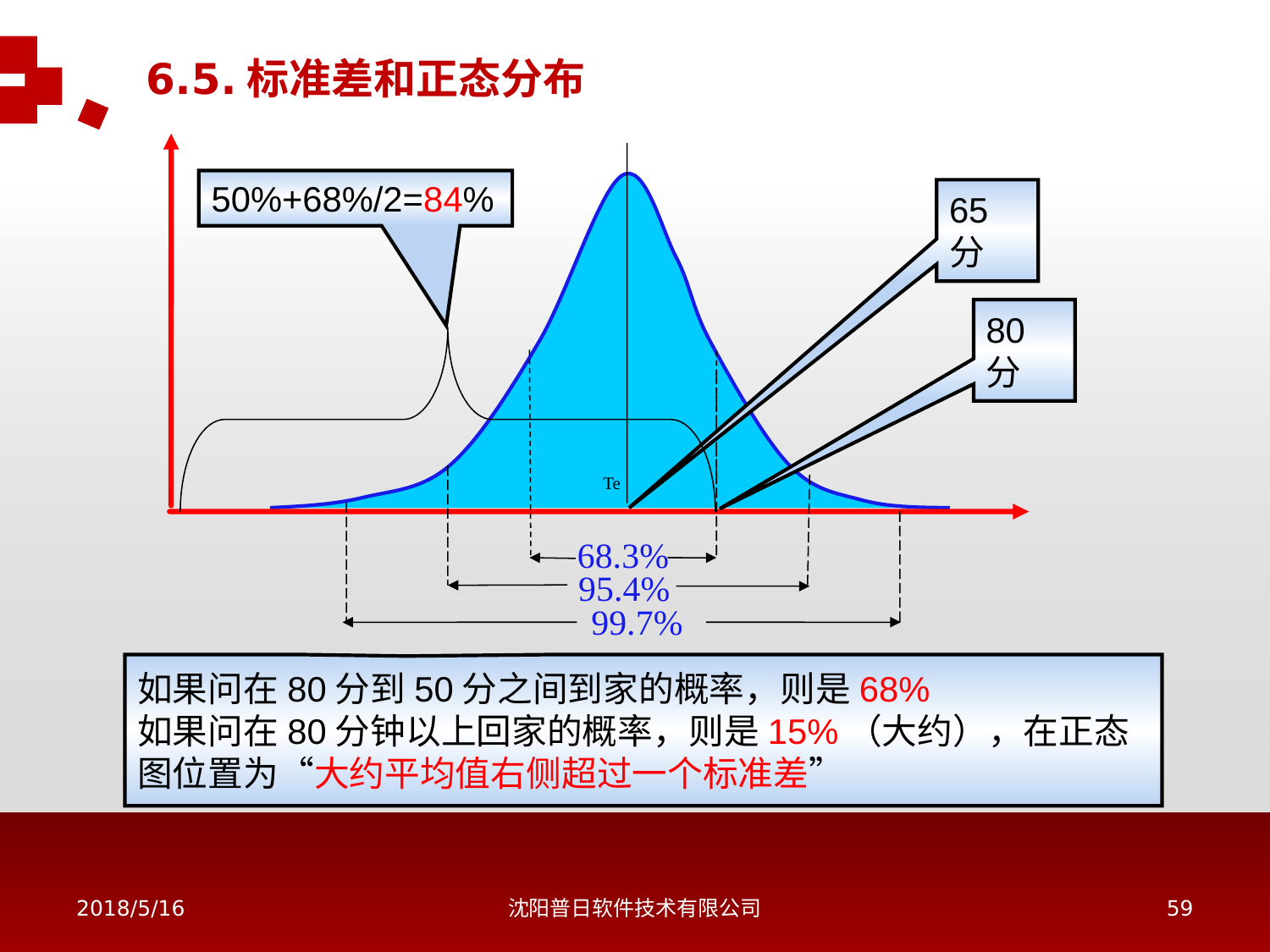

6.5.标准差和正态分布

50%+68%/2=84%
65分
80分

Te

68.3%

95.4%

99.7%

如果问在80分到50分之间到家的概率，则是68%
如果问在80分钟以上回家的概率，则是15%（大约），在正态图位置为“大约平均值右侧超过一个标准差”
2018/5/16
沈阳普日软件技术有限公司
59